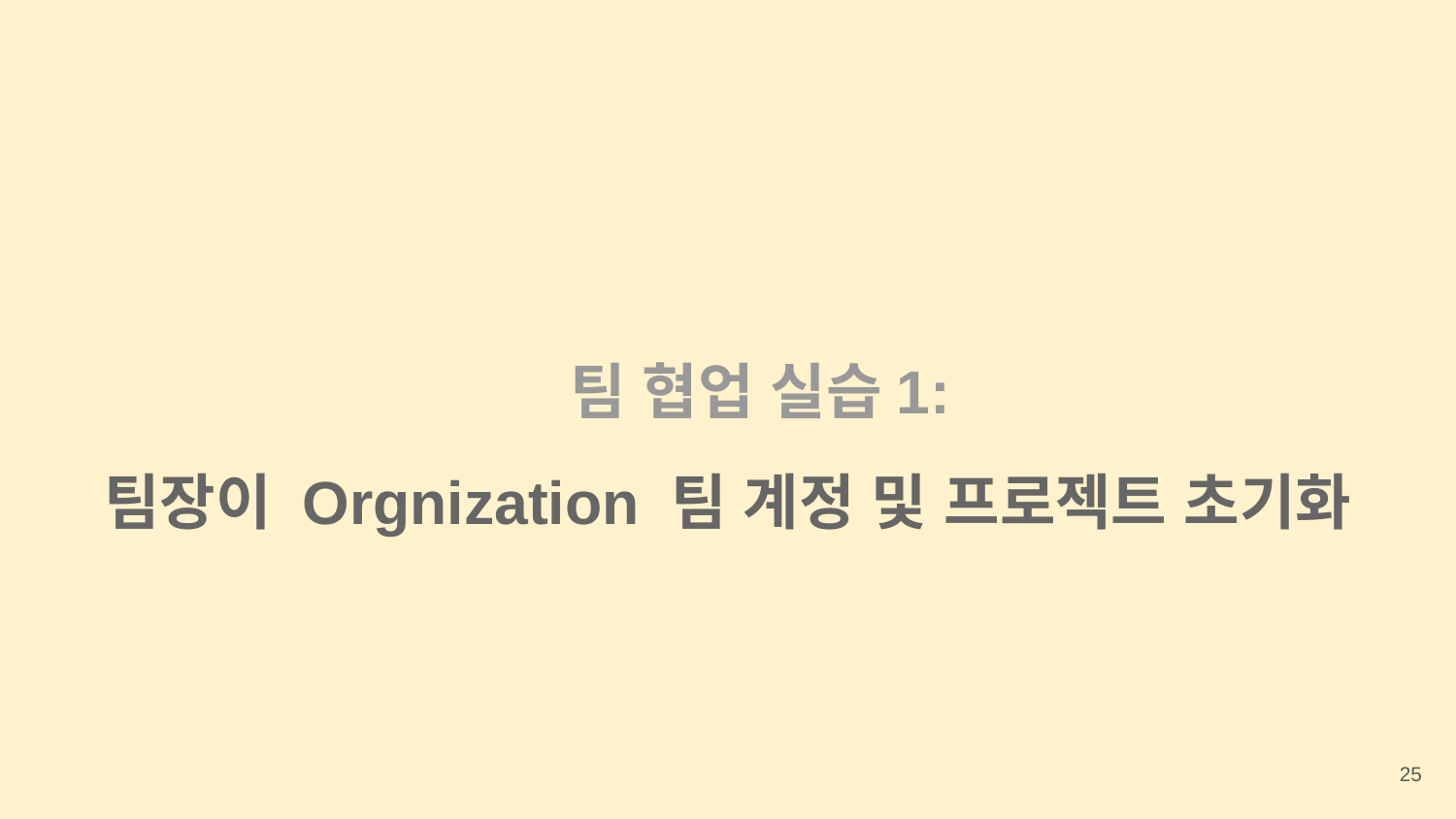

팀 협업 실습1:
팀장이 Orgnization 팀 계정 및 프로젝트 초기화

25